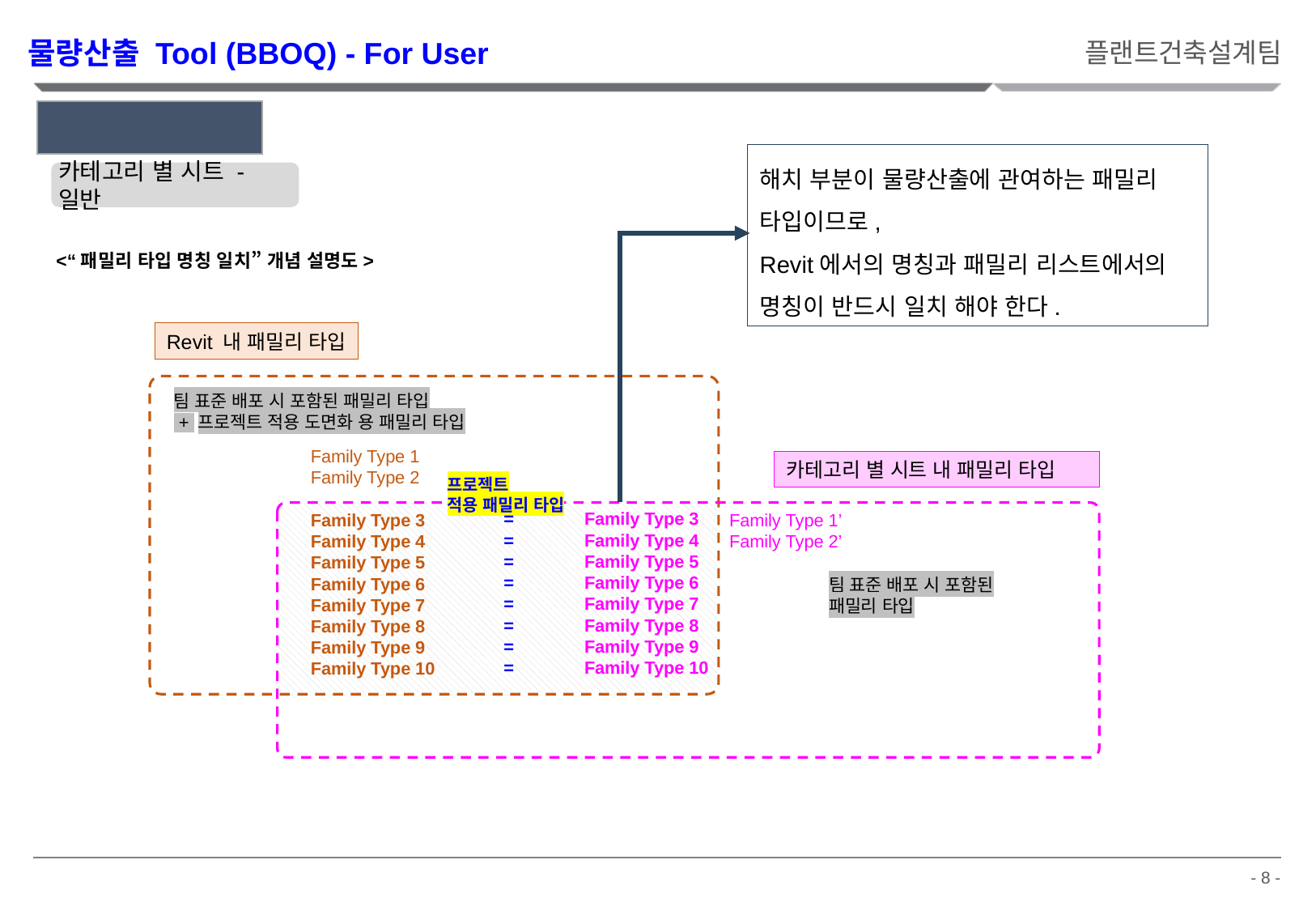

물량산출 Tool (BBOQ) - For User
플랜트건축설계팀
3. Family List
해치 부분이 물량산출에 관여하는 패밀리 타입이므로,
Revit에서의 명칭과 패밀리 리스트에서의 명칭이 반드시 일치 해야 한다.
카테고리 별 시트 - 일반
<“패밀리 타입 명칭 일치” 개념 설명도>

Revit 내 패밀리 타입

팀 표준 배포 시 포함된 패밀리 타입
 + 프로젝트 적용 도면화 용 패밀리 타입
Family Type 1
Family Type 2

Family Type 3
Family Type 4
Family Type 5
Family Type 6
Family Type 7
Family Type 8
Family Type 9
Family Type 10
카테고리 별 시트 내 패밀리 타입
프로젝트
적용 패밀리 타입
=
=
=
=
=
=
=
=
Family Type 3
Family Type 4
Family Type 5
Family Type 6
Family Type 7
Family Type 8
Family Type 9
Family Type 10

Family Type 1’
Family Type 2’
팀 표준 배포 시 포함된 패밀리 타입